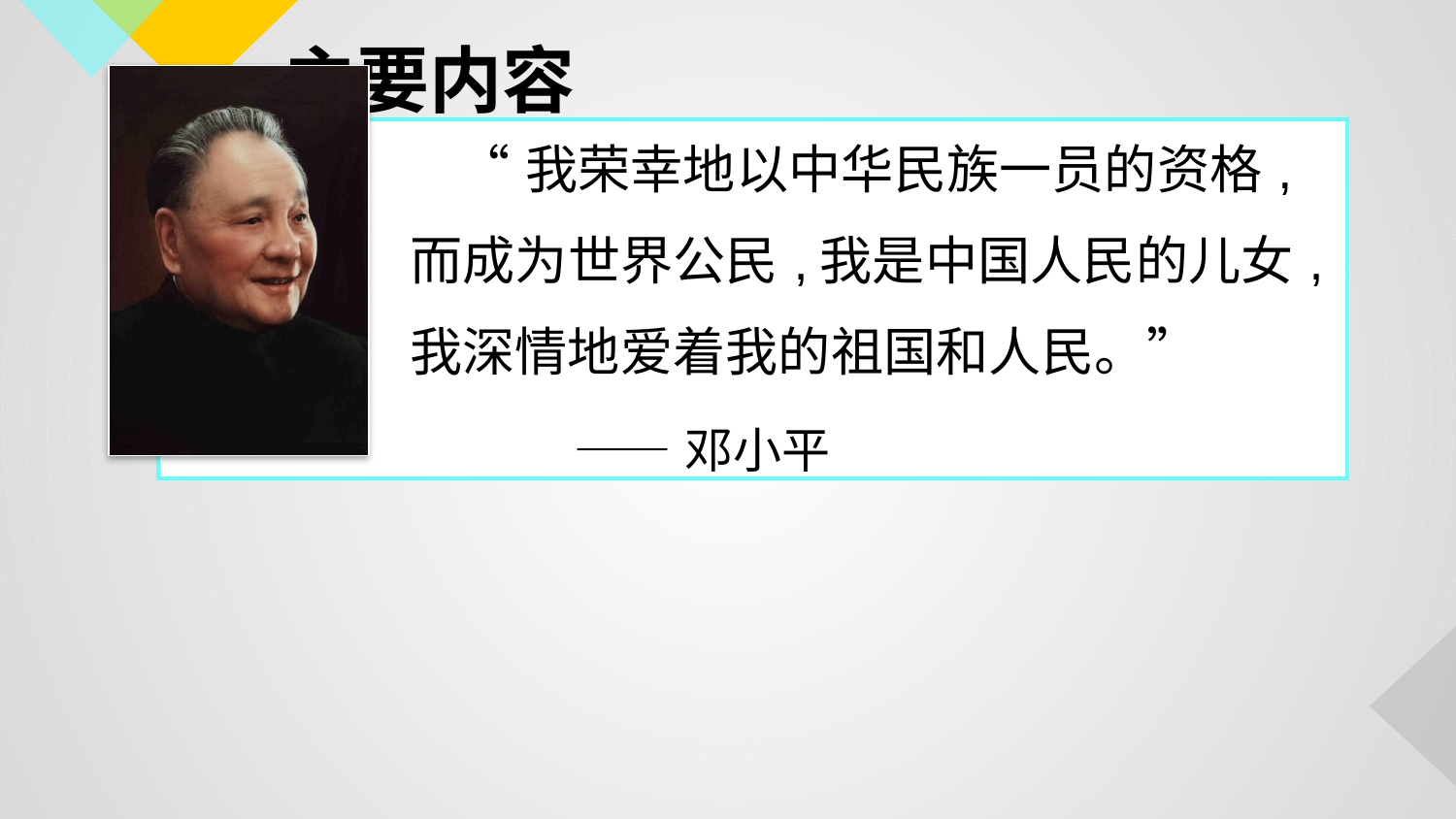

# 主要内容
    “我荣幸地以中华民族一员的资格,而成为世界公民,我是中国人民的儿女,我深情地爱着我的祖国和人民。”
             ——邓小平